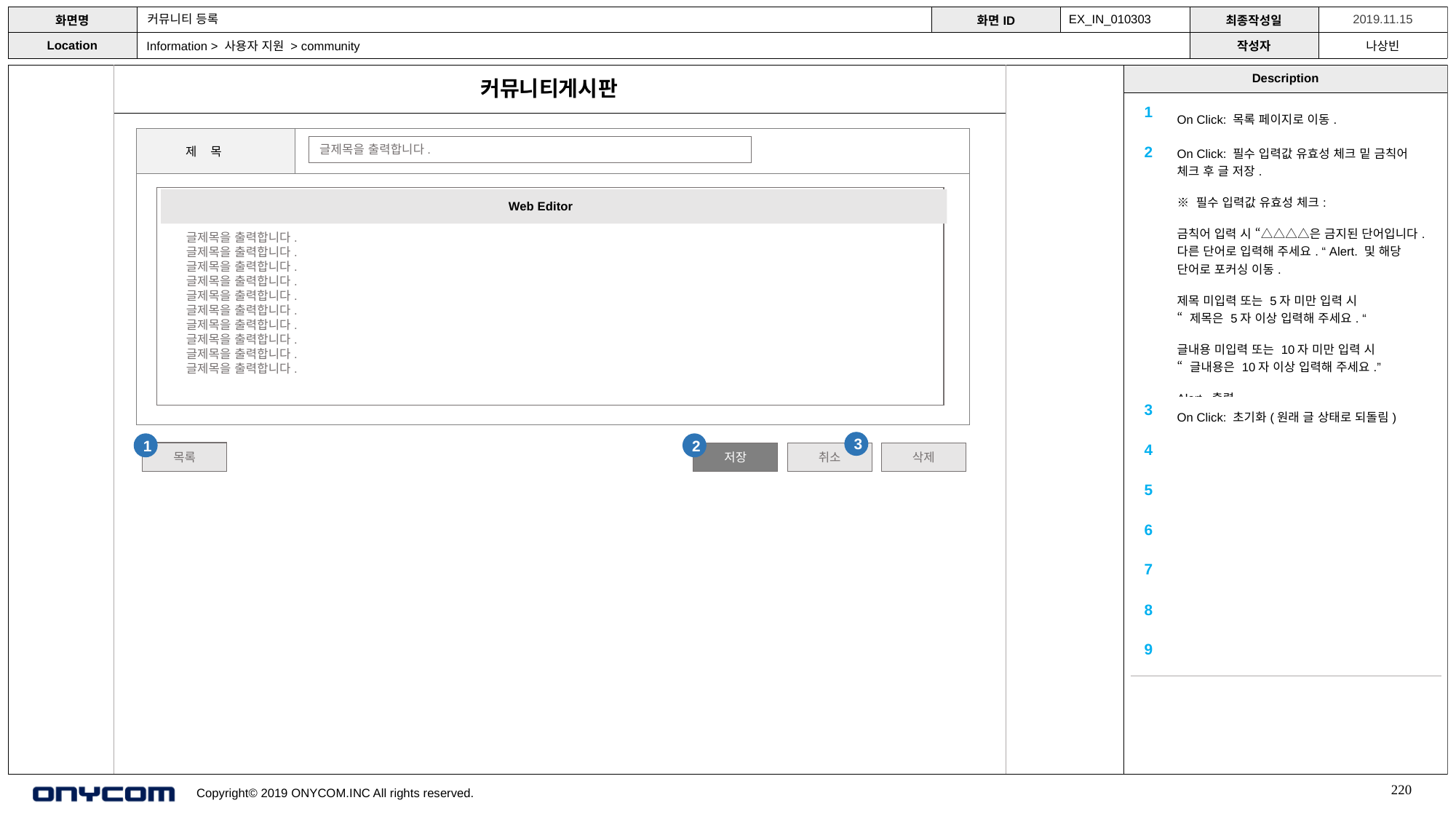

커뮤니티 등록
EX_IN_010303
Information > 사용자 지원 > community
커뮤니티게시판
| 1 | On Click: 목록 페이지로 이동. |
| --- | --- |
| 2 | On Click: 필수 입력값 유효성 체크 밑 금칙어 체크 후 글 저장. ※ 필수 입력값 유효성 체크: 금칙어 입력 시 “△△△△은 금지된 단어입니다. 다른 단어로 입력해 주세요. “ Alert. 및 해당 단어로 포커싱 이동. 제목 미입력 또는 5자 미만 입력 시 “ 제목은 5자 이상 입력해 주세요. “ 글내용 미입력 또는 10자 미만 입력 시 “ 글내용은 10자 이상 입력해 주세요.” Alert. 출력. |
| 3 | On Click: 초기화(원래 글 상태로 되돌림) |
| 4 |  |
| 5 |  |
| 6 |  |
| 7 |  |
| 8 |  |
| 9 |  |
| 제 목 |  |
| --- | --- |
|  |  |
글제목을 출력합니다.

Web Editor
글제목을 출력합니다.
글제목을 출력합니다.
글제목을 출력합니다.
글제목을 출력합니다.
글제목을 출력합니다.
글제목을 출력합니다.
글제목을 출력합니다.
글제목을 출력합니다.
글제목을 출력합니다.
글제목을 출력합니다.

3
1
2
목록
저장
취소
삭제
220